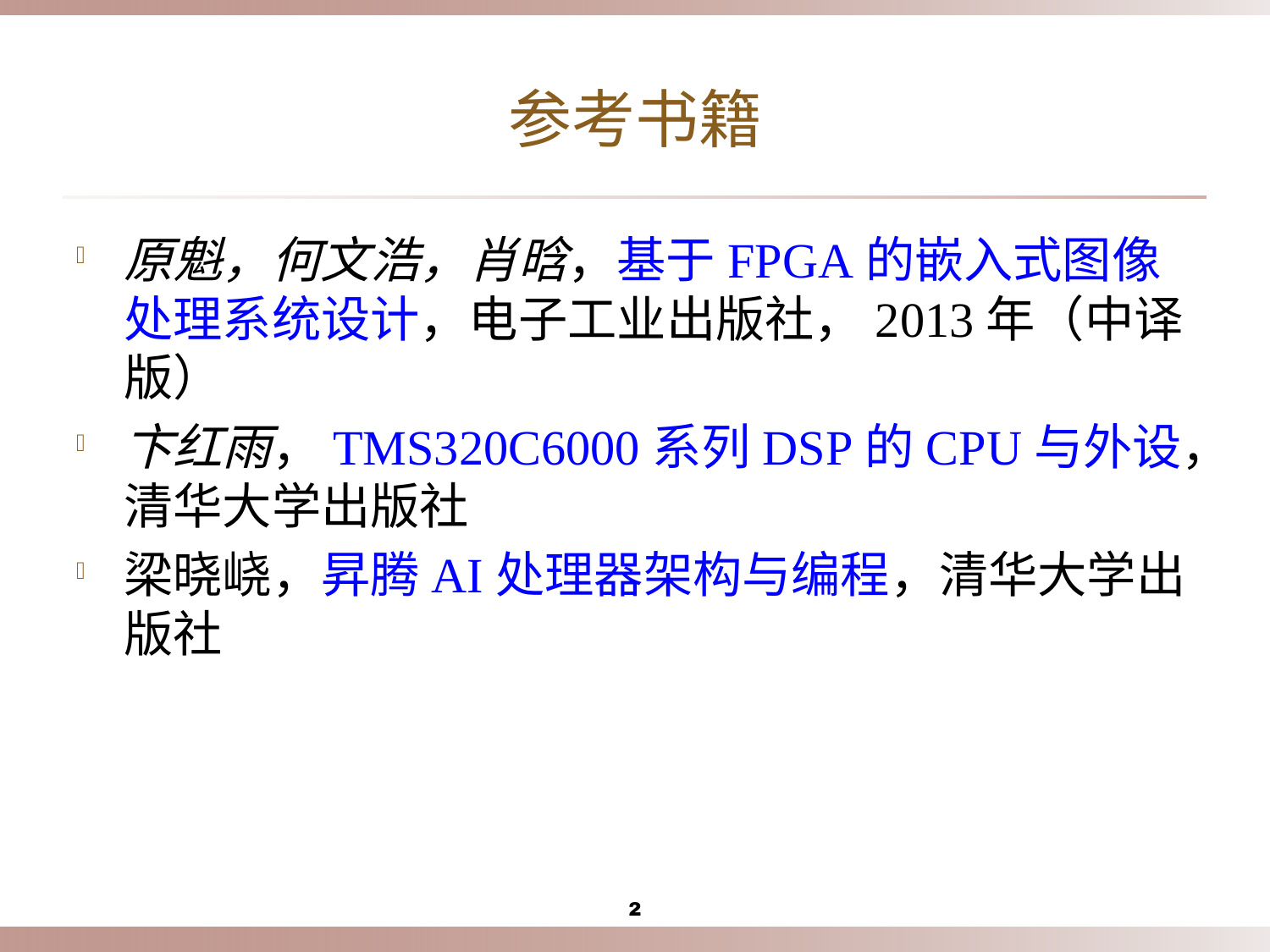

# 参考书籍
原魁，何文浩，肖晗，基于FPGA的嵌入式图像处理系统设计，电子工业出版社，2013年（中译版）
卞红雨，TMS320C6000系列DSP的CPU与外设，清华大学出版社
梁晓峣，昇腾AI处理器架构与编程，清华大学出版社

2